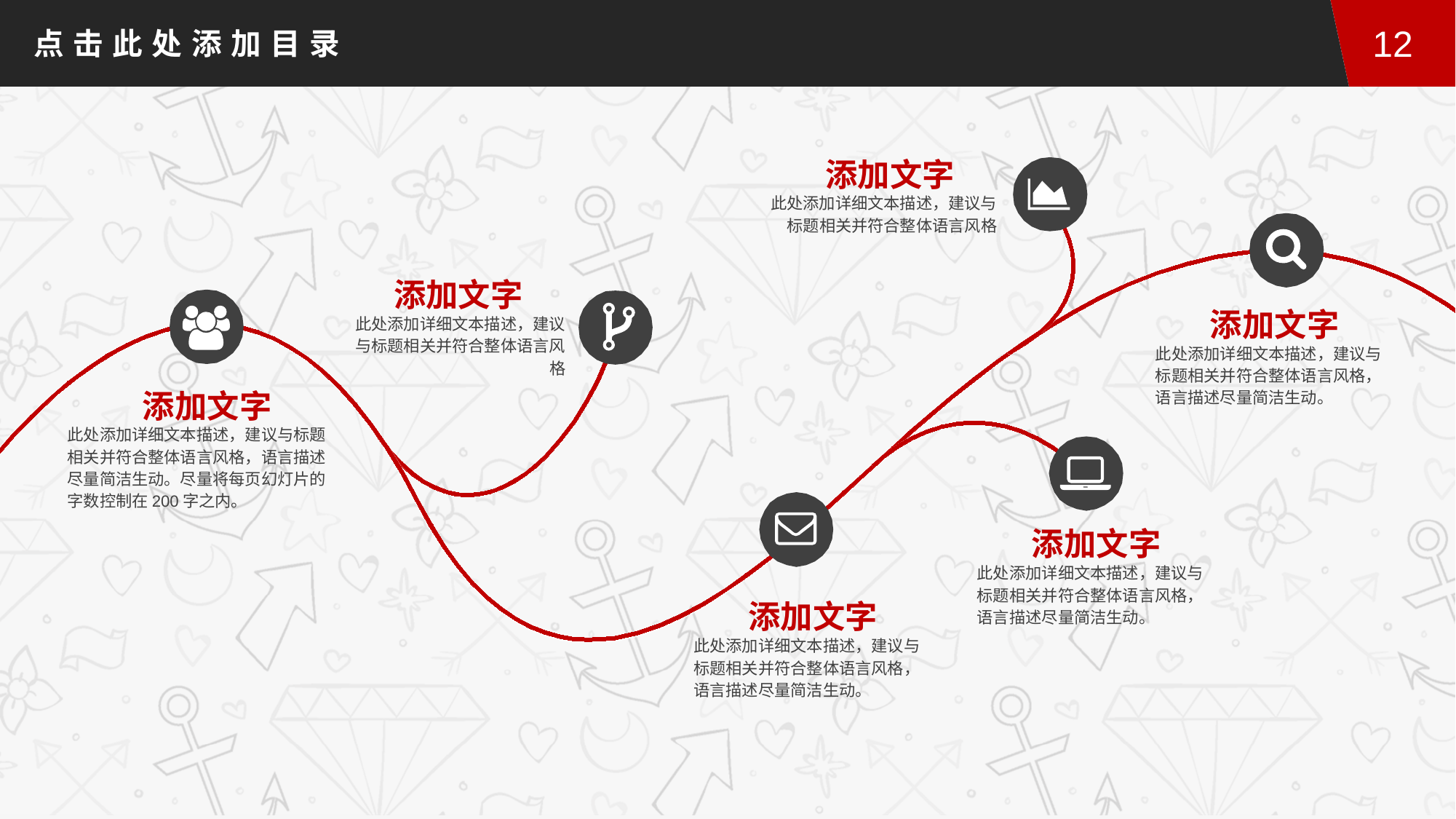

点击此处添加目录
12

添加文字
此处添加详细文本描述，建议与标题相关并符合整体语言风格

添加文字
此处添加详细文本描述，建议与标题相关并符合整体语言风格

添加文字
此处添加详细文本描述，建议与标题相关并符合整体语言风格，语言描述尽量简洁生动。
添加文字
此处添加详细文本描述，建议与标题相关并符合整体语言风格，语言描述尽量简洁生动。尽量将每页幻灯片的字数控制在200字之内。

添加文字
此处添加详细文本描述，建议与标题相关并符合整体语言风格，语言描述尽量简洁生动。
添加文字
此处添加详细文本描述，建议与标题相关并符合整体语言风格，语言描述尽量简洁生动。